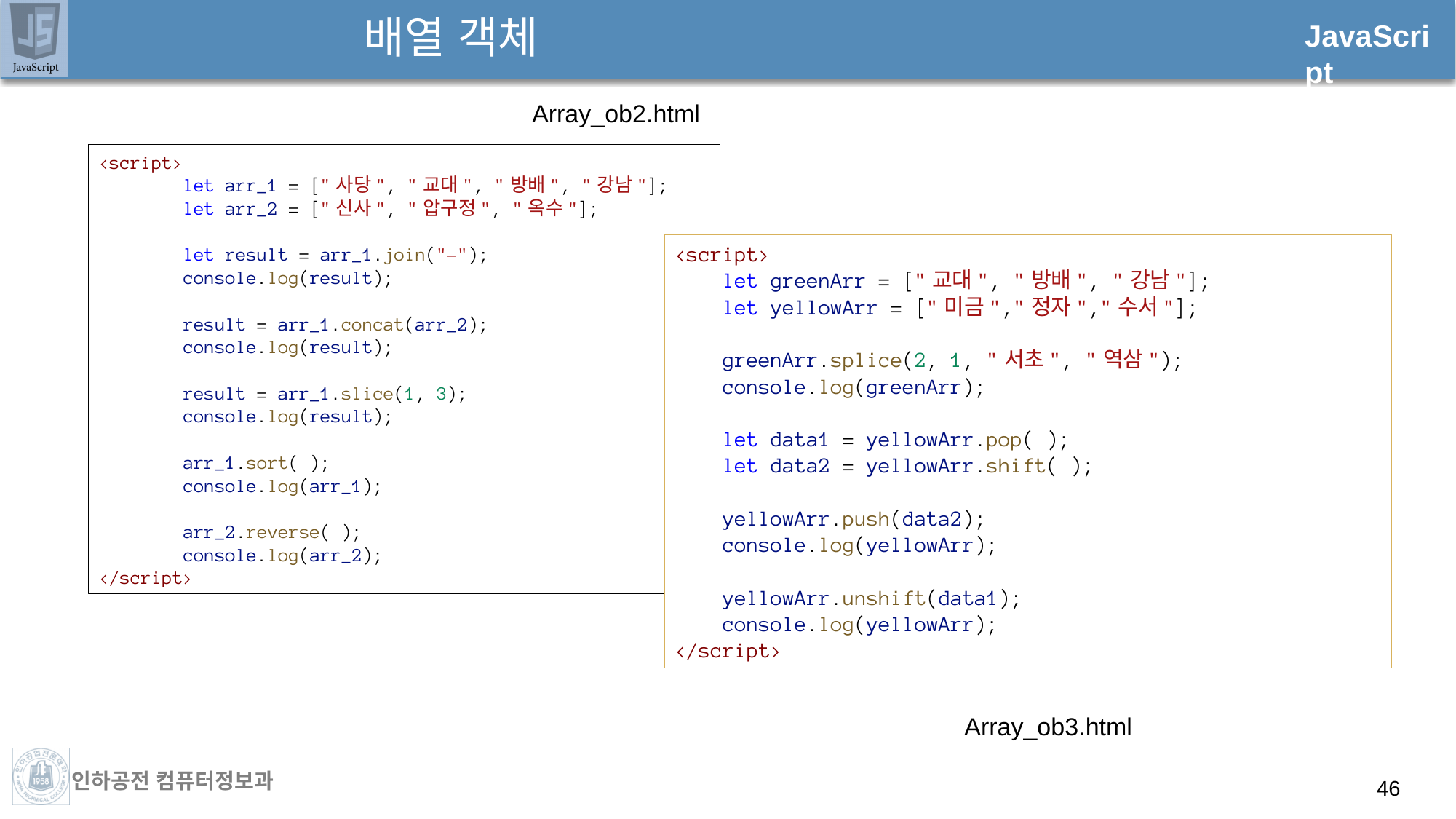

배열 객체
Array_ob2.html
<script>
        let arr_1 = ["사당", "교대", "방배", "강남"];
        let arr_2 = ["신사", "압구정", "옥수"];
        let result = arr_1.join("-");
        console.log(result);
        result = arr_1.concat(arr_2);
        console.log(result);
        result = arr_1.slice(1, 3);
        console.log(result);
        arr_1.sort( );
        console.log(arr_1);
        arr_2.reverse( );
        console.log(arr_2);
</script>
<script>
    let greenArr = ["교대", "방배", "강남"];
    let yellowArr = ["미금","정자","수서"];
    greenArr.splice(2, 1, "서초", "역삼");
    console.log(greenArr);
    let data1 = yellowArr.pop( );
    let data2 = yellowArr.shift( );
    yellowArr.push(data2);
    console.log(yellowArr);
    yellowArr.unshift(data1);
    console.log(yellowArr);
</script>
Array_ob3.html